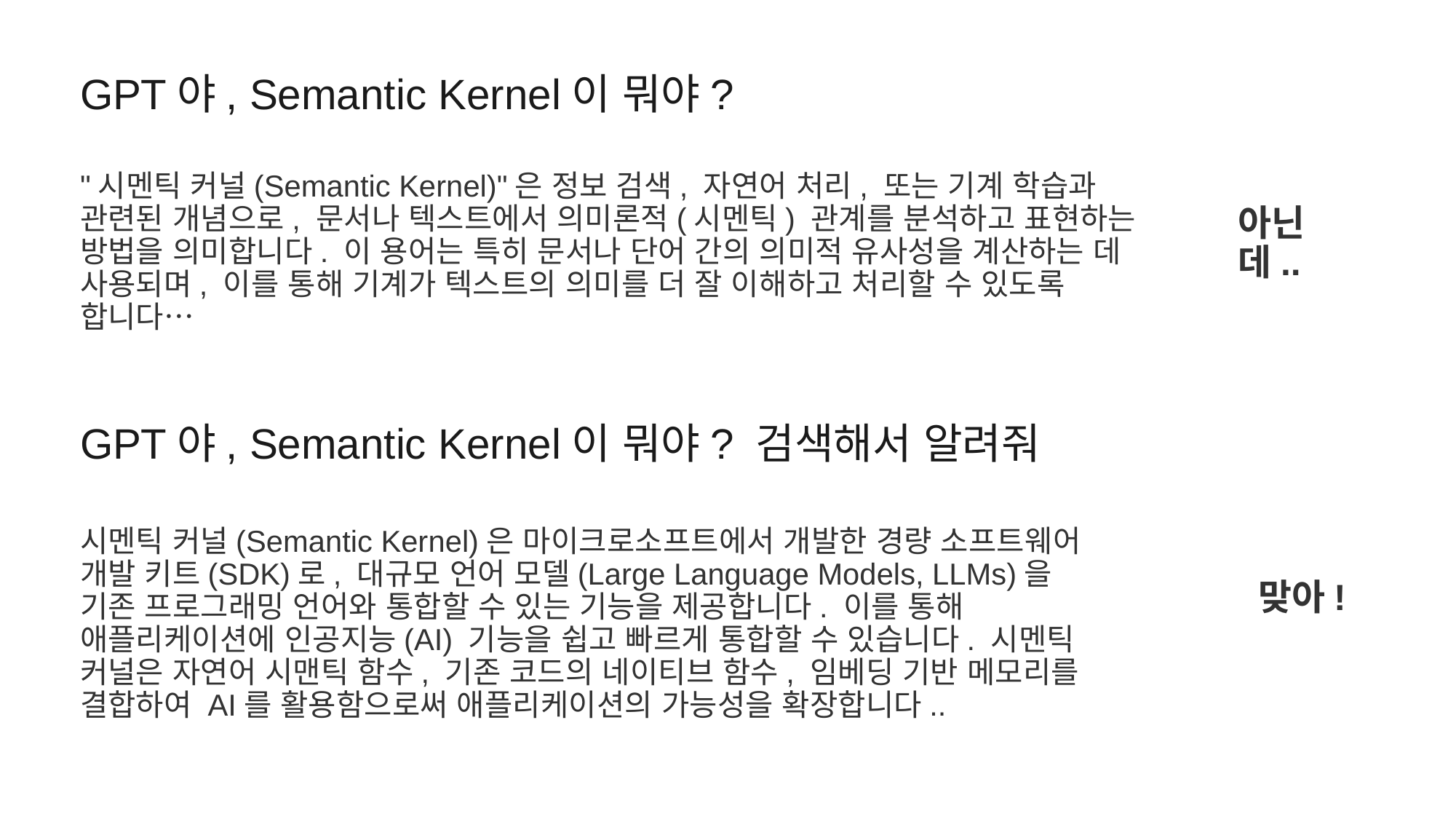

GPT야, Semantic Kernel이 뭐야?
"시멘틱 커널(Semantic Kernel)"은 정보 검색, 자연어 처리, 또는 기계 학습과 관련된 개념으로, 문서나 텍스트에서 의미론적(시멘틱) 관계를 분석하고 표현하는 방법을 의미합니다. 이 용어는 특히 문서나 단어 간의 의미적 유사성을 계산하는 데 사용되며, 이를 통해 기계가 텍스트의 의미를 더 잘 이해하고 처리할 수 있도록 합니다…
아닌데..
GPT야, Semantic Kernel이 뭐야? 검색해서 알려줘
시멘틱 커널(Semantic Kernel)은 마이크로소프트에서 개발한 경량 소프트웨어 개발 키트(SDK)로, 대규모 언어 모델(Large Language Models, LLMs)을 기존 프로그래밍 언어와 통합할 수 있는 기능을 제공합니다. 이를 통해 애플리케이션에 인공지능(AI) 기능을 쉽고 빠르게 통합할 수 있습니다. 시멘틱 커널은 자연어 시맨틱 함수, 기존 코드의 네이티브 함수, 임베딩 기반 메모리를 결합하여 AI를 활용함으로써 애플리케이션의 가능성을 확장합니다..
맞아!